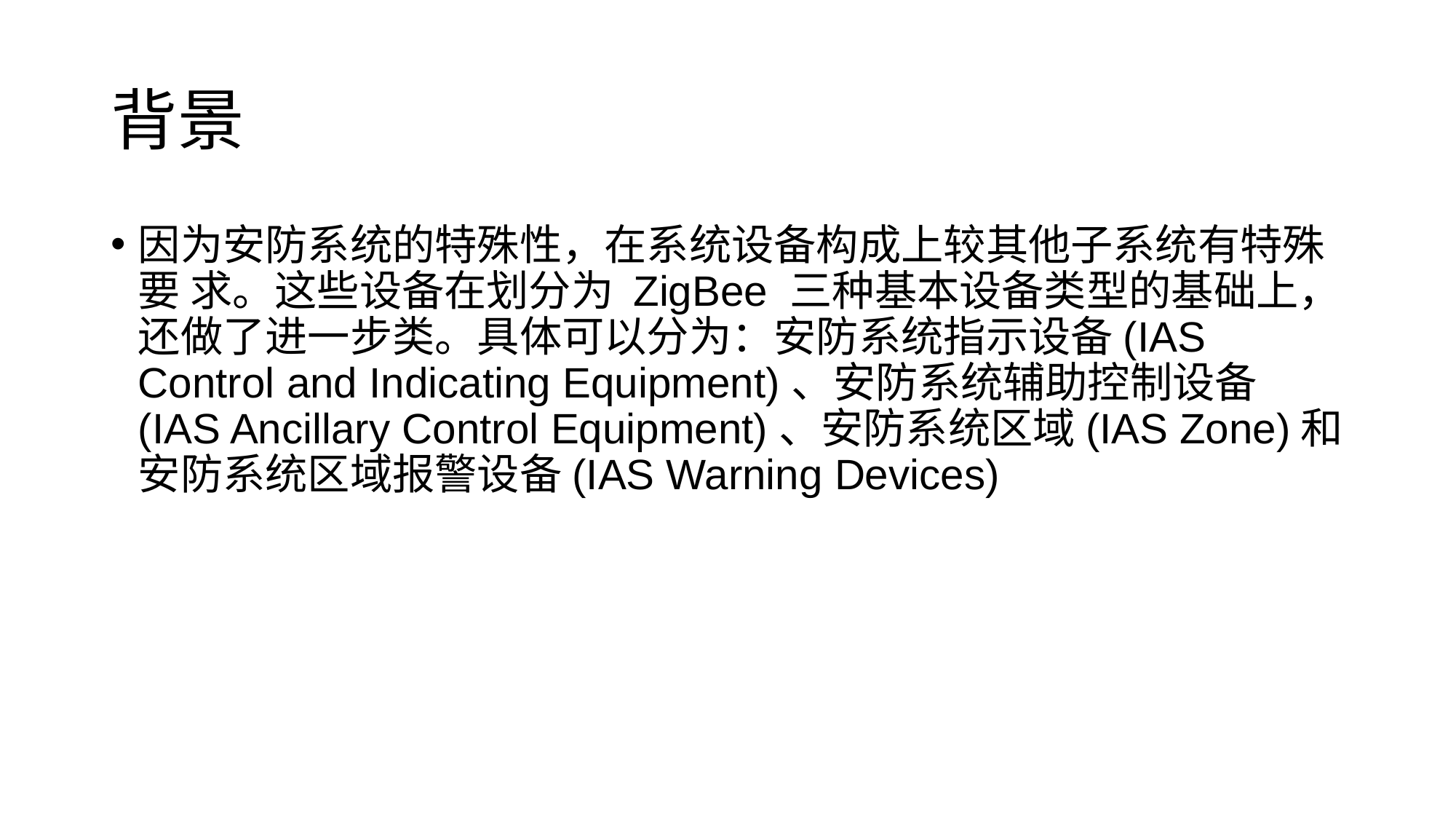

# 背景
因为安防系统的特殊性，在系统设备构成上较其他子系统有特殊要 求。这些设备在划分为 ZigBee 三种基本设备类型的基础上，还做了进一步类。具体可以分为：安防系统指示设备(IAS Control and Indicating Equipment)、安防系统辅助控制设备 (IAS Ancillary Control Equipment)、安防系统区域(IAS Zone)和安防系统区域报警设备(IAS Warning Devices)